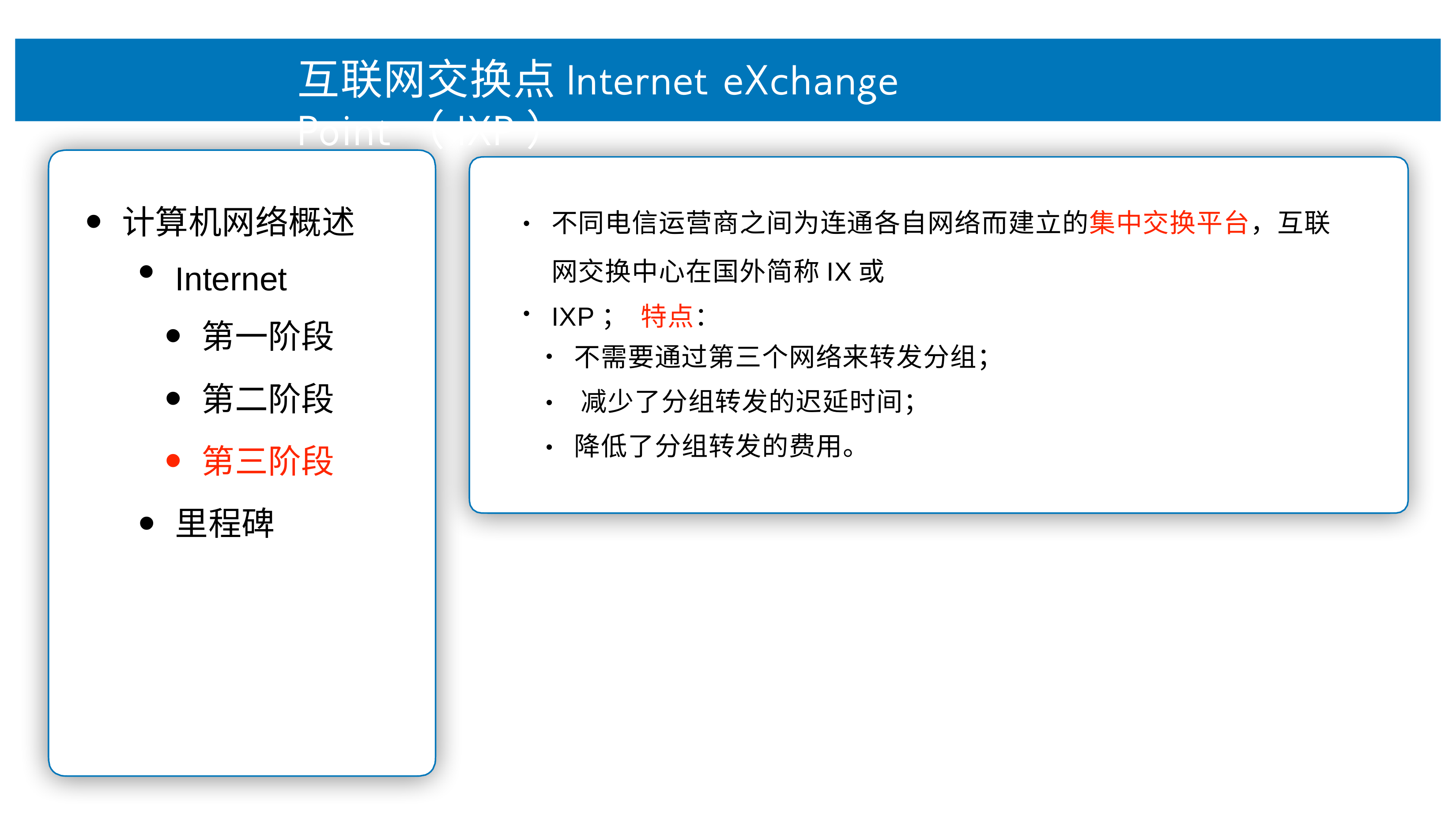

# 互联⽹交换点Internet eXchange Point（IXP）

不同电信运营商之间为连通各⾃⽹络⽽建⽴的集中交换平台，互联
⽹交换中⼼在国外简称IX或IXP；  特点：
计算机⽹络概述
Internet
第⼀阶段
第⼆阶段
第三阶段
⾥程碑
•
•
不需要通过第三个⽹络来转发分组；  减少了分组转发的迟延时间；
降低了分组转发的费⽤。
•
•